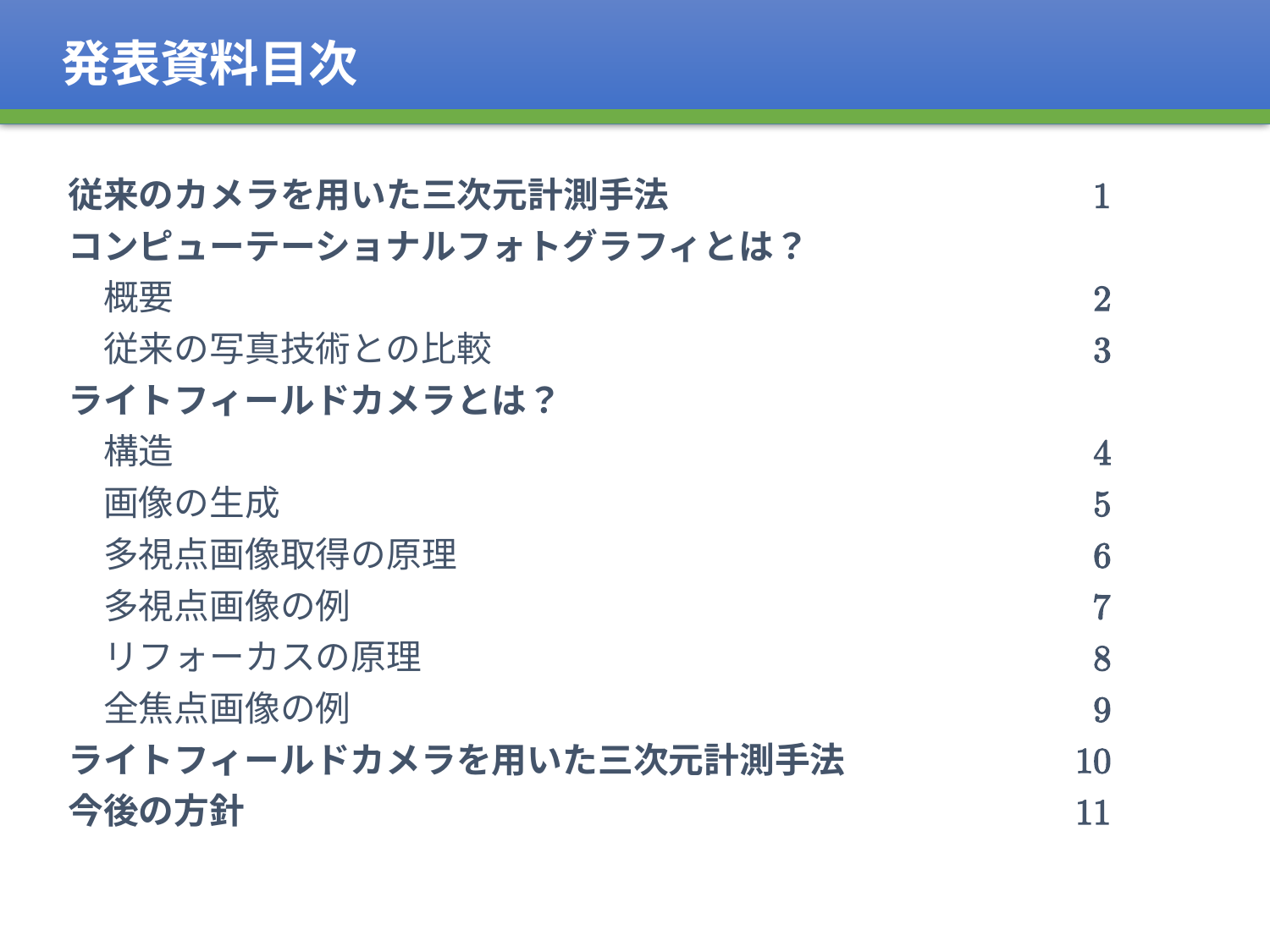

発表資料目次

従来のカメラを用いた三次元計測手法
コンピューテーショナルフォトグラフィとは？
　概要
　従来の写真技術との比較
ライトフィールドカメラとは？
　構造
　画像の生成
　多視点画像取得の原理
　多視点画像の例
　リフォーカスの原理
　全焦点画像の例
ライトフィールドカメラを用いた三次元計測手法
今後の方針

1

2
3

4
5
6
7
8
9
10
11